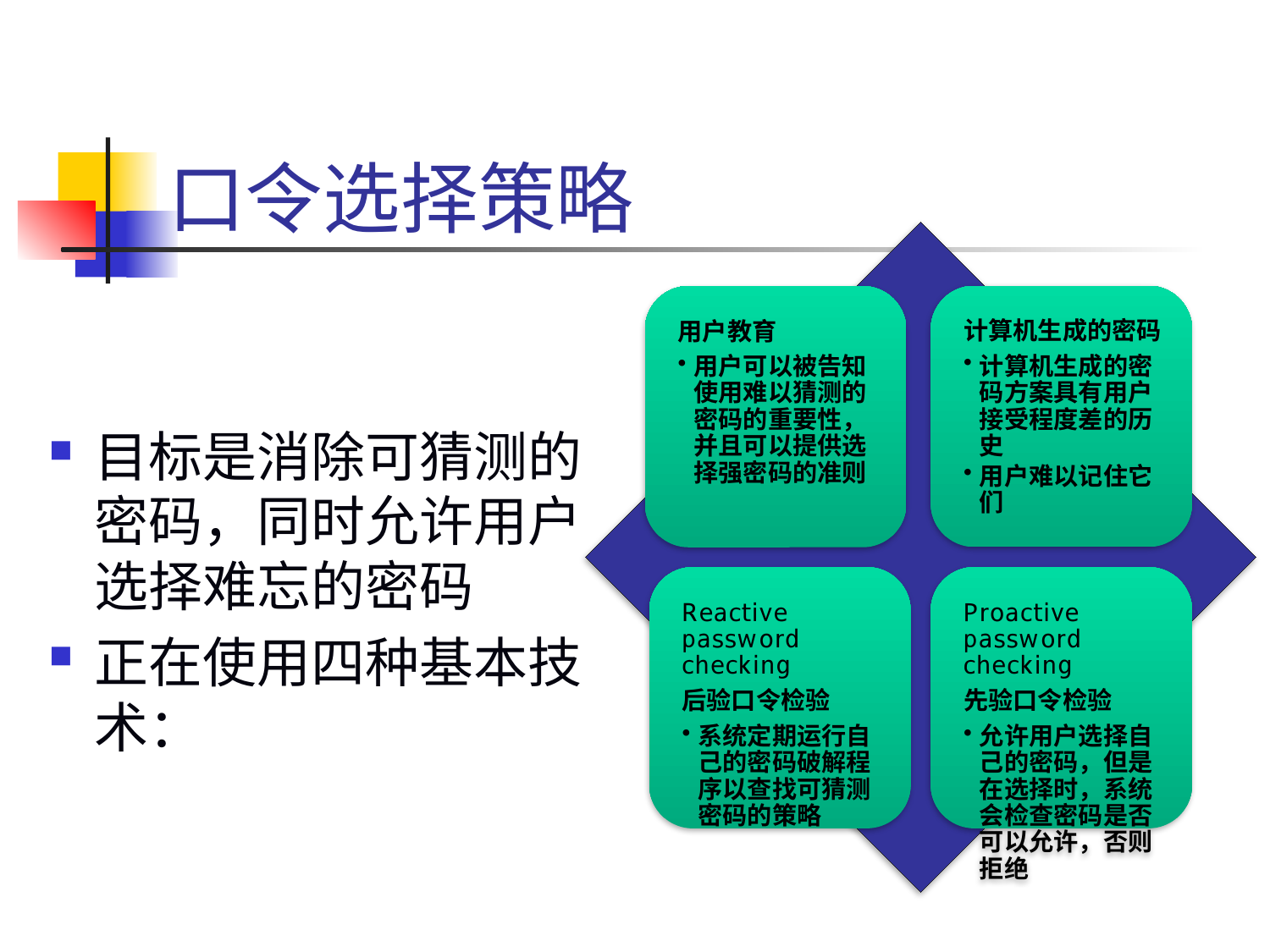

# 口令选择策略
用户教育
用户可以被告知使用难以猜测的密码的重要性，并且可以提供选择强密码的准则
计算机生成的密码
计算机生成的密码方案具有用户接受程度差的历史
用户难以记住它们
Reactive password checking
后验口令检验
系统定期运行自己的密码破解程序以查找可猜测密码的策略
Proactive password checking
先验口令检验
允许用户选择自己的密码，但是在选择时，系统会检查密码是否可以允许，否则拒绝
目标是消除可猜测的密码，同时允许用户选择难忘的密码
正在使用四种基本技术：